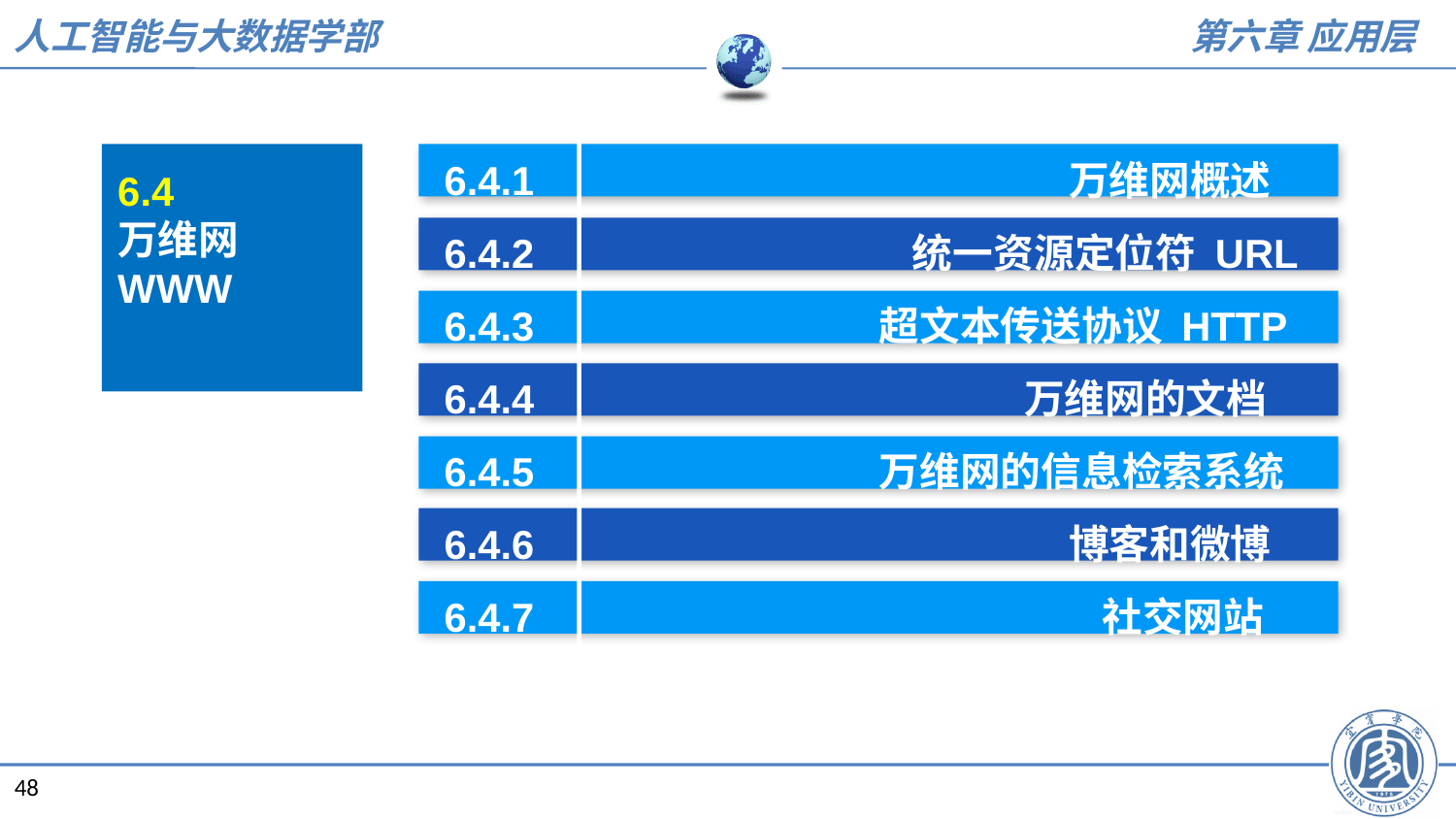

6.4.1                                               万维网概述
6.4.2                                 统一资源定位符 URL
6.4.3                              超文本传送协议 HTTP
6.4.4                                           万维网的文档
6.4.5                              万维网的信息检索系统
6.4.6                                               博客和微博
6.4.7                                                  社交网站

6.4
万维网 WWW

48